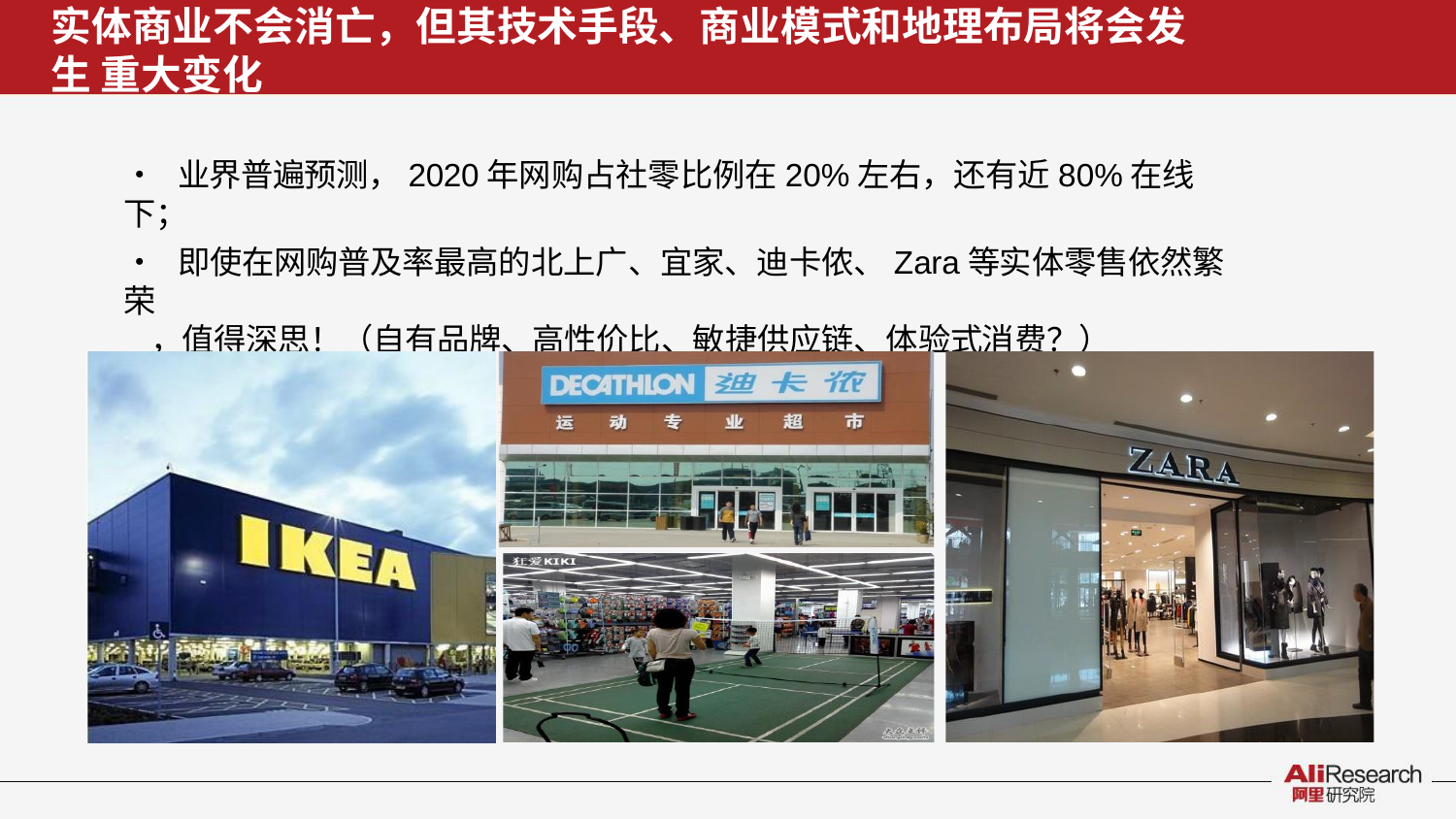

实体商业不会消亡，但其技术手段、商业模式和地理布局将会发生 重大变化
•  业界普遍预测，2020年网购占社零比例在20%左右，还有近80%在线下；
•  即使在网购普及率最高的北上广、宜家、迪卡侬、Zara等实体零售依然繁荣
，值得深思！（自有品牌、高性价比、敏捷供应链、体验式消费？）